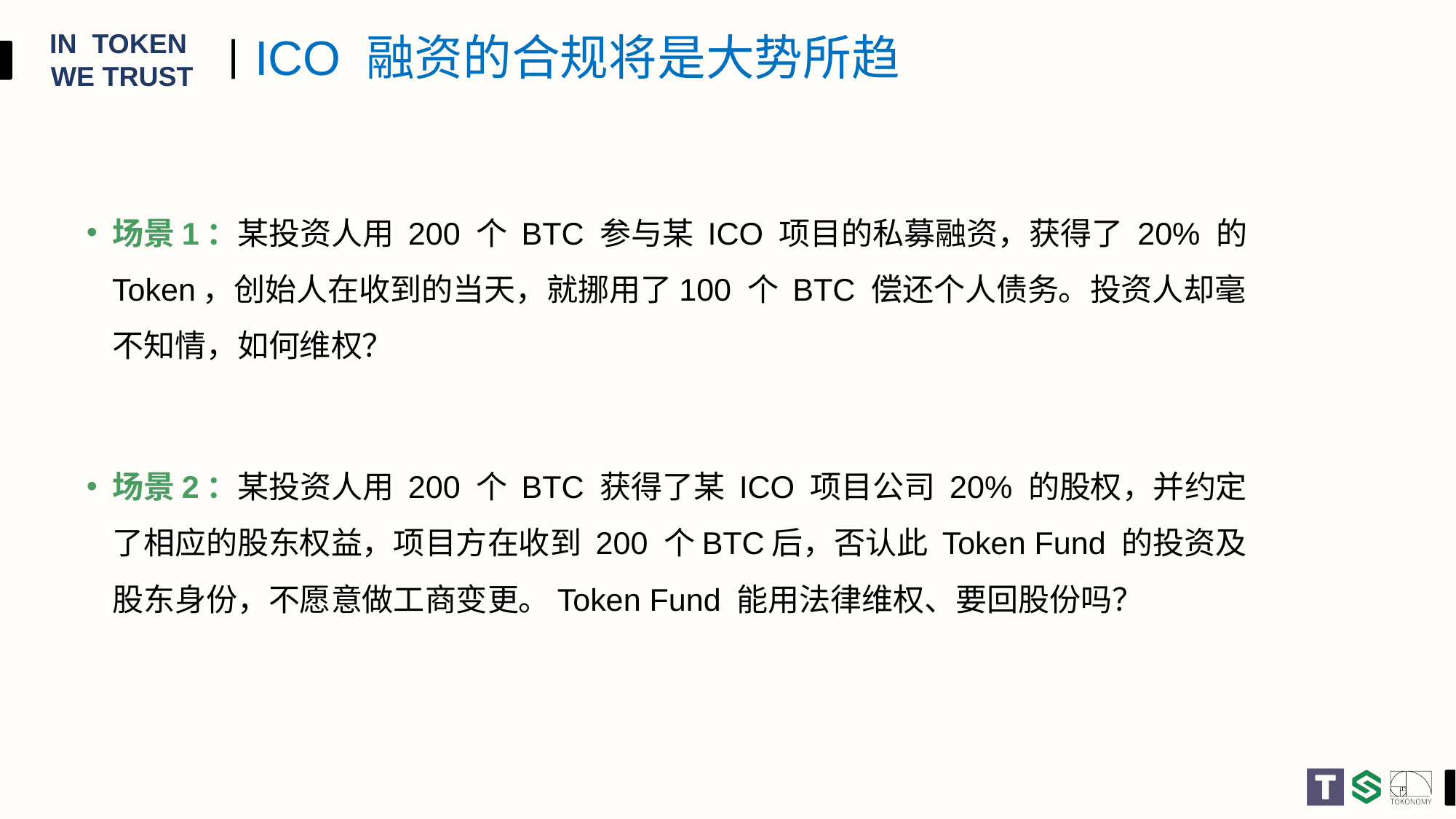

# ICO 融资的合规将是大势所趋
场景1：某投资人用 200 个 BTC 参与某 ICO 项目的私募融资，获得了 20% 的Token，创始人在收到的当天，就挪用了100 个 BTC 偿还个人债务。投资人却毫不知情，如何维权？

场景2：某投资人用 200 个 BTC 获得了某 ICO 项目公司 20% 的股权，并约定了相应的股东权益，项目方在收到 200 个BTC后，否认此 Token Fund 的投资及股东身份，不愿意做工商变更。Token Fund 能用法律维权、要回股份吗？